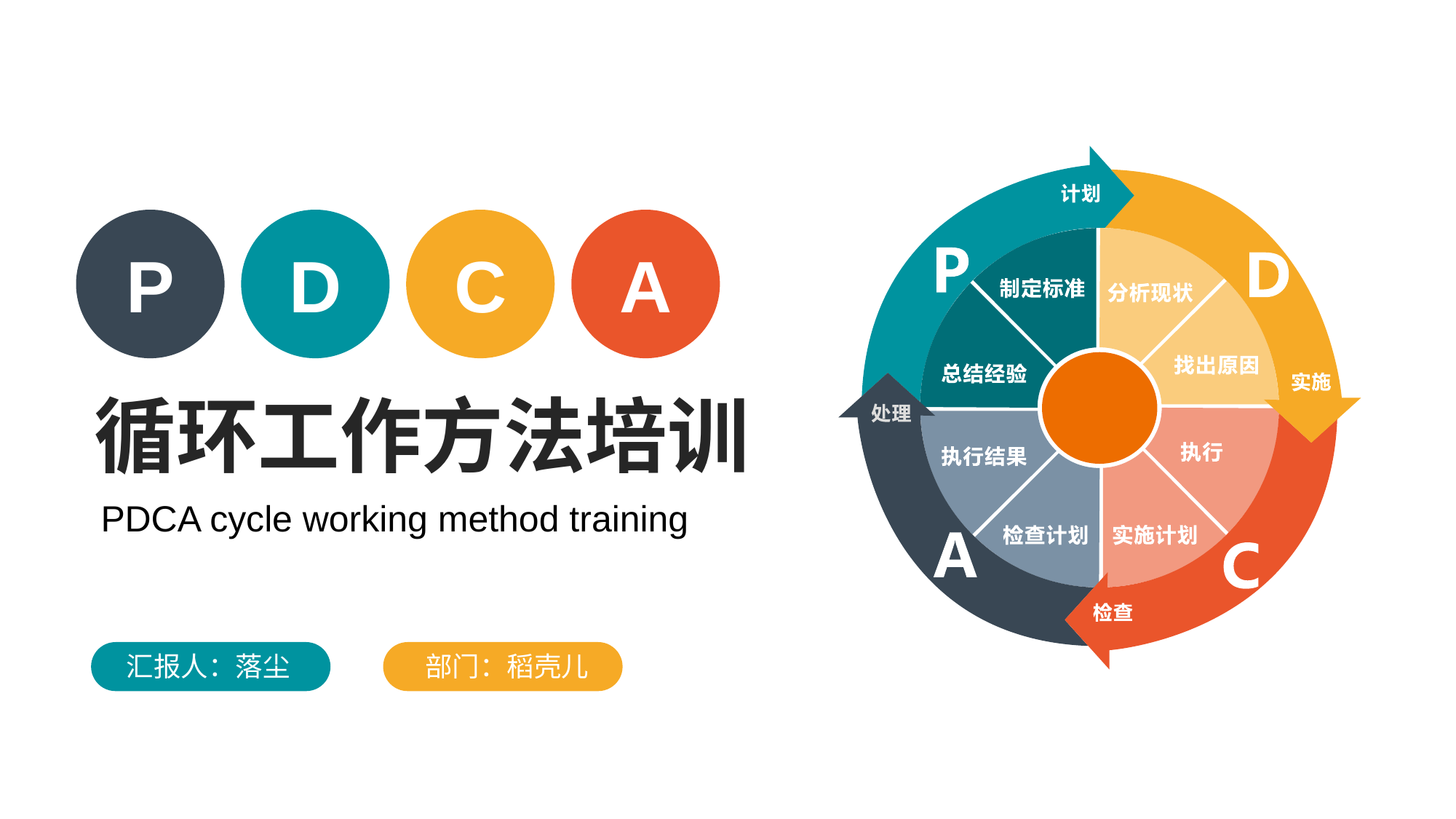

P
D
C
A
循环工作方法培训
PDCA cycle working method training

汇报人：落尘
部门：稻壳儿